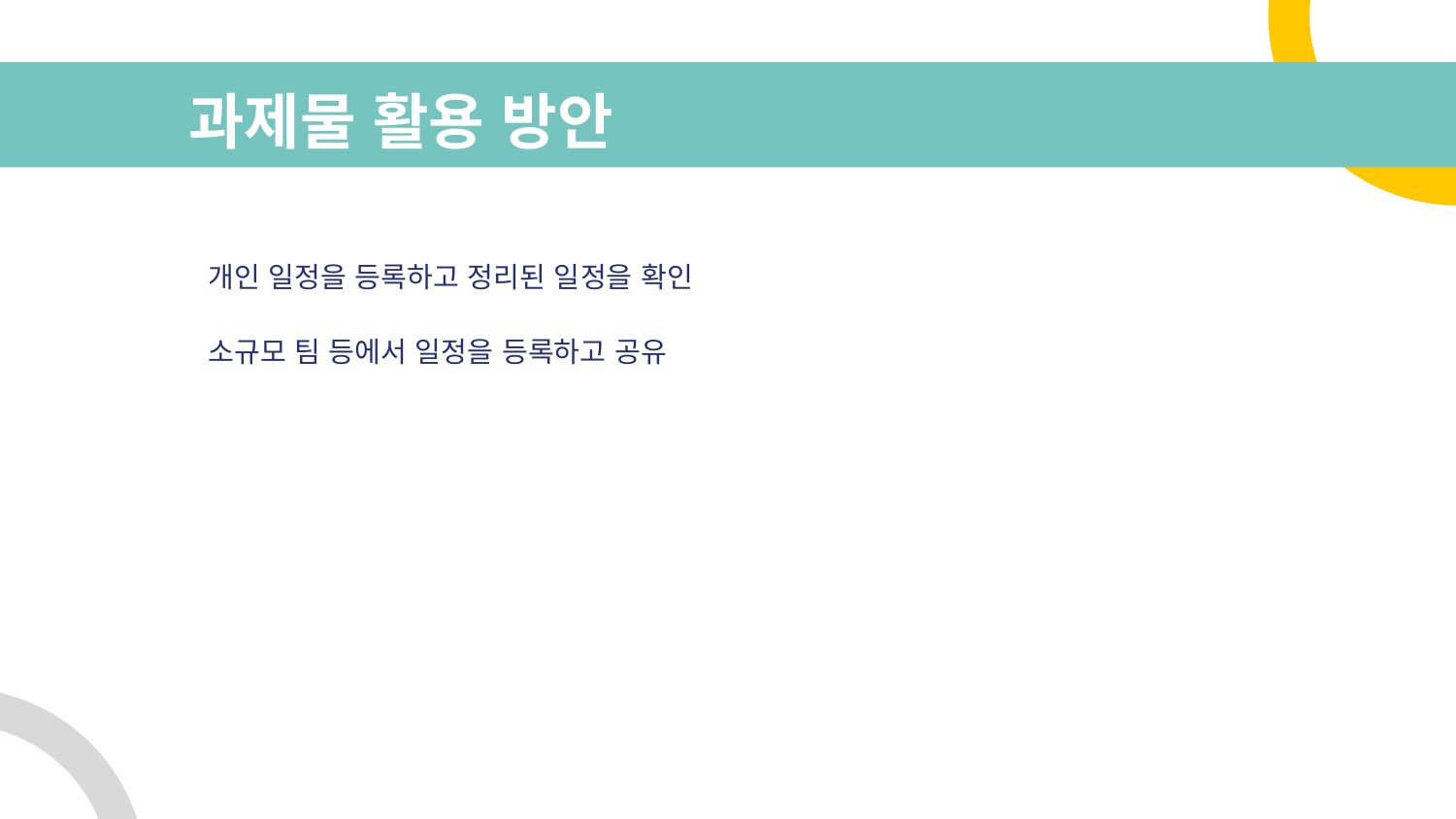

# 과제물 활용 방안
개인 일정을 등록하고 정리된 일정을 확인
소규모 팀 등에서 일정을 등록하고 공유